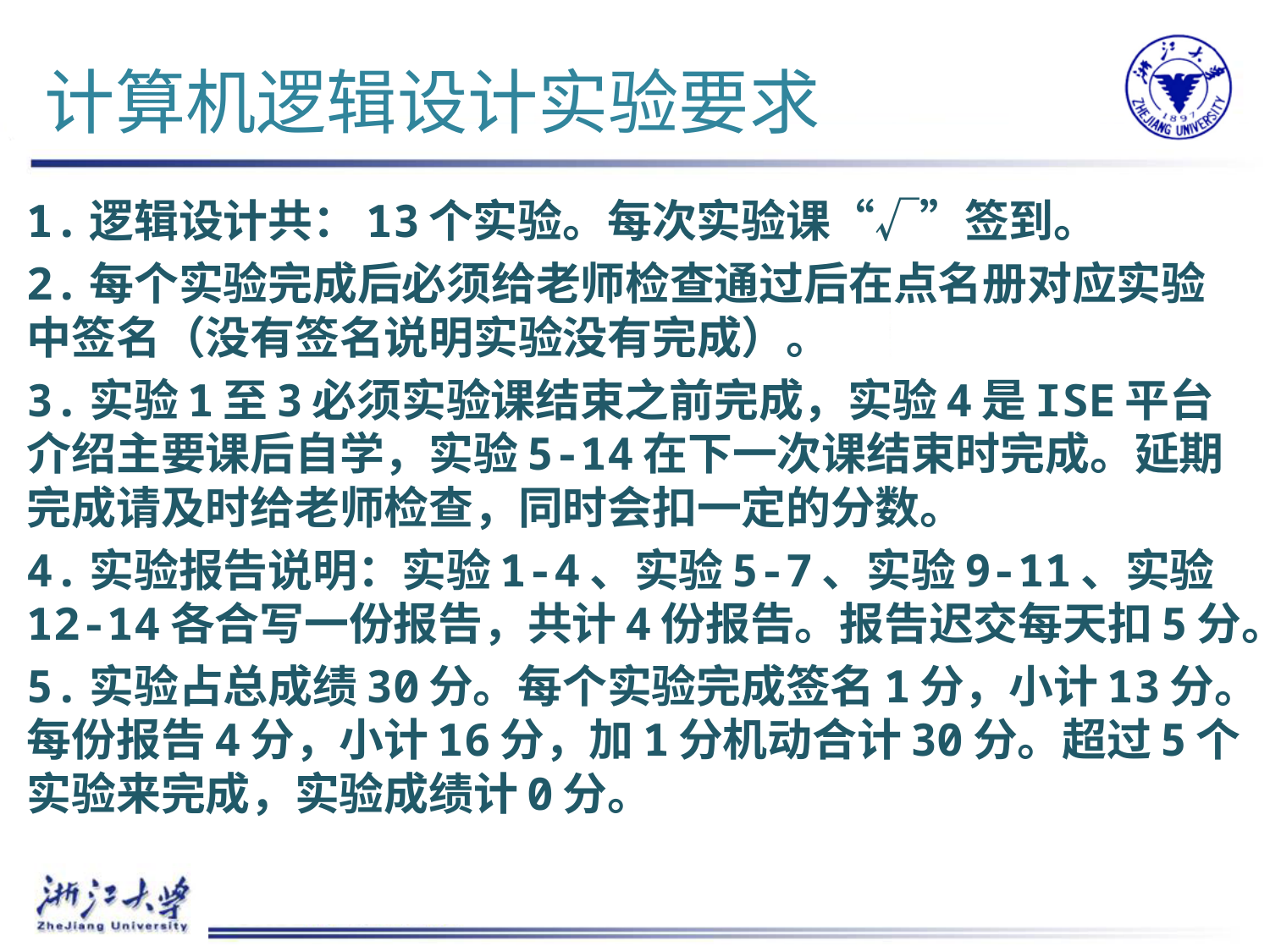

# 计算机逻辑设计实验要求
1.逻辑设计共：13个实验。每次实验课“√”签到。
2.每个实验完成后必须给老师检查通过后在点名册对应实验中签名（没有签名说明实验没有完成）。
3.实验1至3必须实验课结束之前完成，实验4是ISE平台介绍主要课后自学，实验5-14在下一次课结束时完成。延期完成请及时给老师检查，同时会扣一定的分数。
4.实验报告说明：实验1-4、实验5-7、实验9-11、实验12-14各合写一份报告，共计4份报告。报告迟交每天扣5分。
5.实验占总成绩30分。每个实验完成签名1分，小计13分。每份报告4分，小计16分，加1分机动合计30分。超过5个实验来完成，实验成绩计0分。